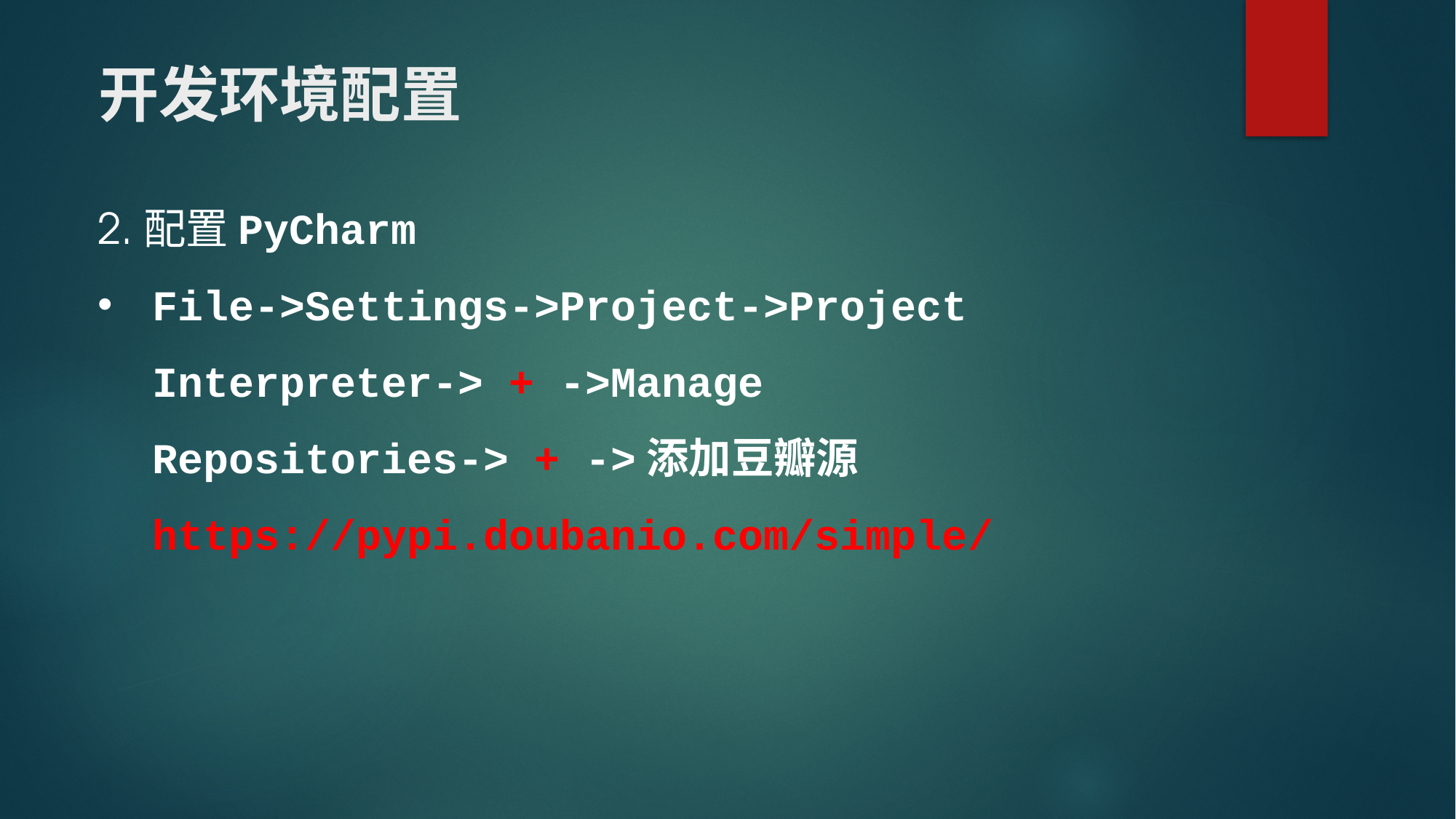

# 开发环境配置
2.配置PyCharm
File->Settings->Project->Project Interpreter-> + ->Manage Repositories-> + ->添加豆瓣源 https://pypi.doubanio.com/simple/